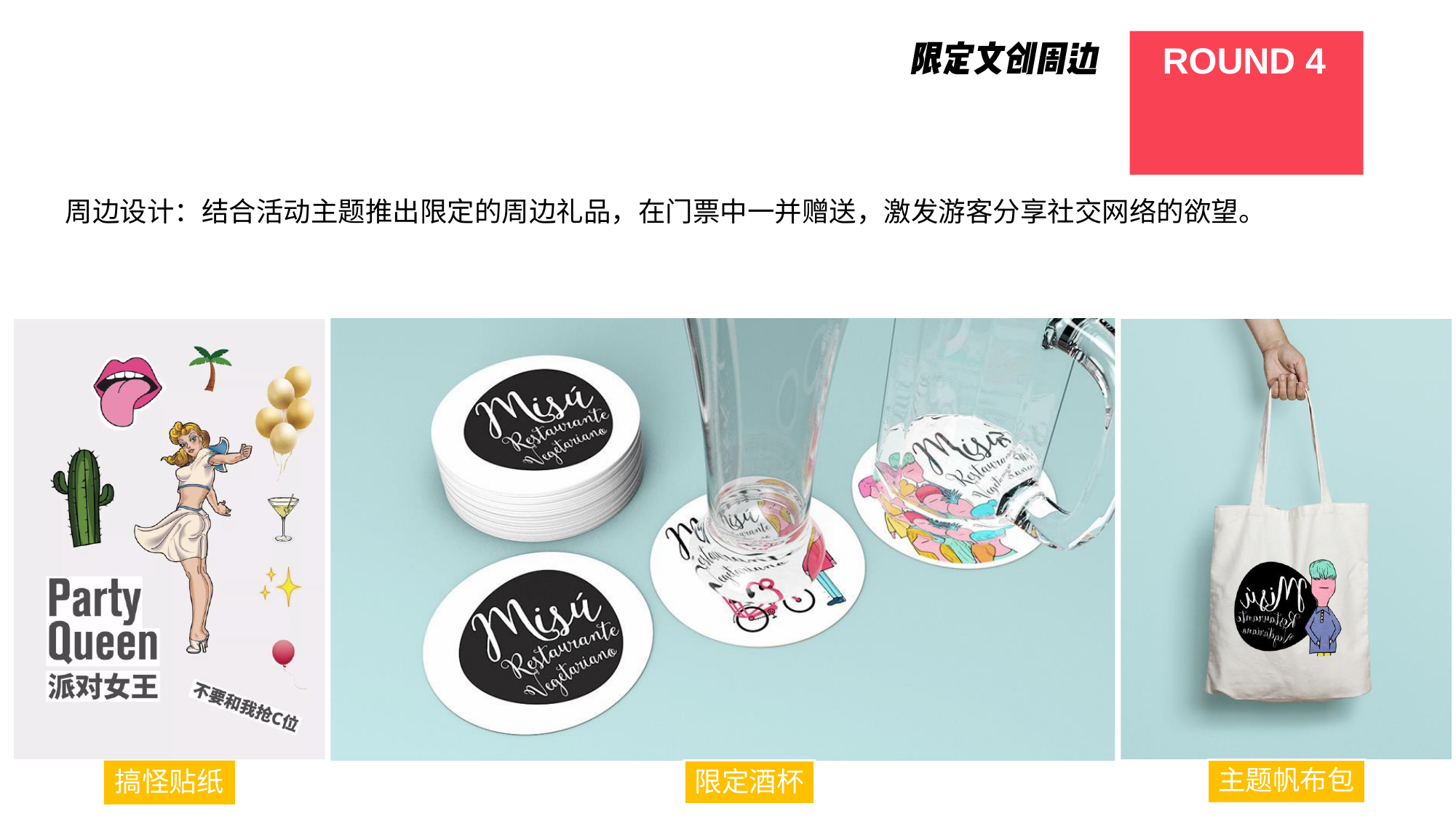

# ROUND 4

周边设计：结合活动主题推出限定的周边礼品，在门票中一并赠送，激发游客分享社交网络的欲望。

主题帆布包
搞怪贴纸
限定酒杯